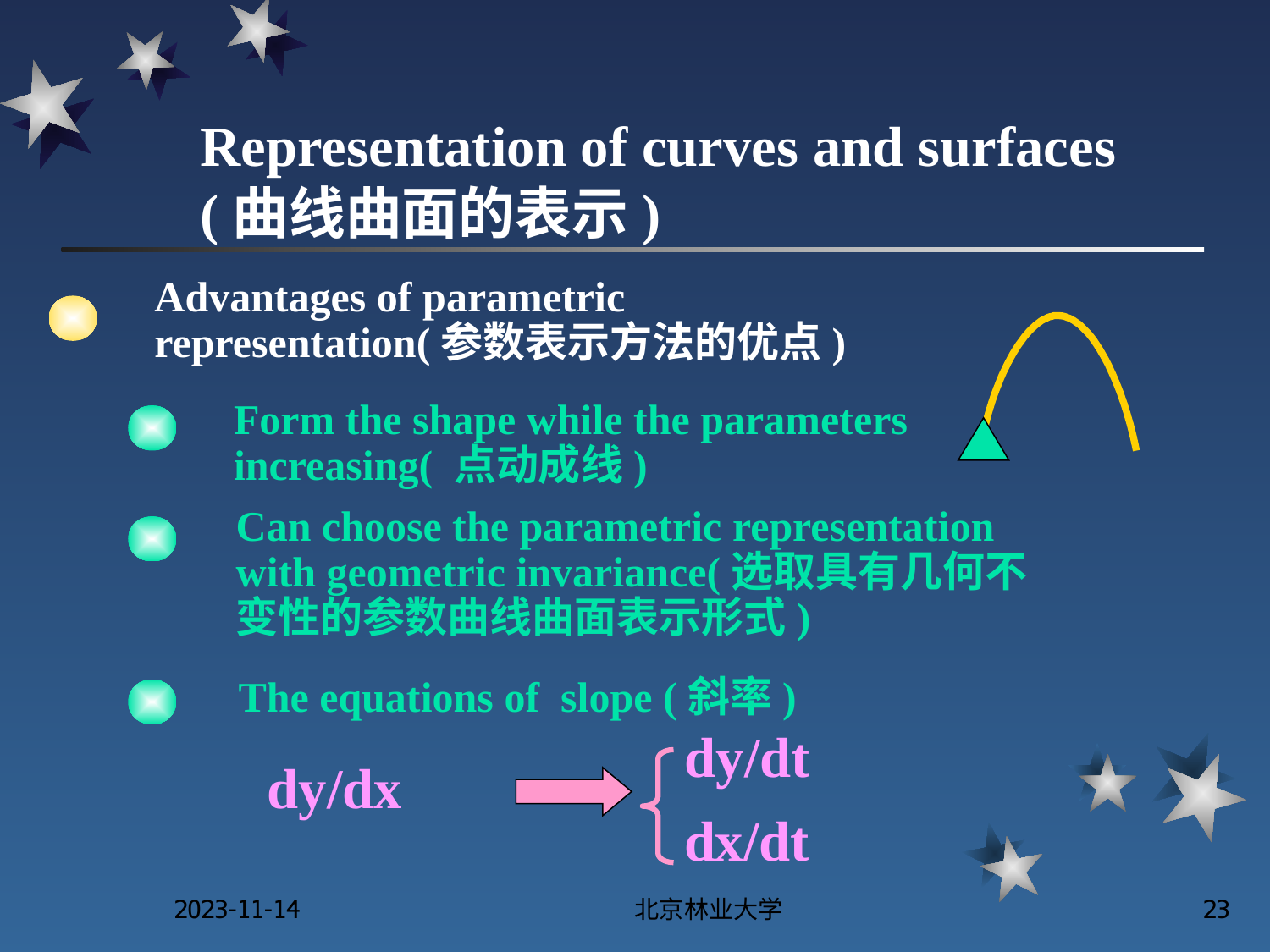

# Representation of curves and surfaces (曲线曲面的表示)
Advantages of parametric representation(参数表示方法的优点)

Form the shape while the parameters increasing( 点动成线)

Can choose the parametric representation with geometric invariance(选取具有几何不变性的参数曲线曲面表示形式)

The equations of  slope (斜率)

dy/dt
dy/dx

dx/dt
2023-11-14
北京林业大学
23